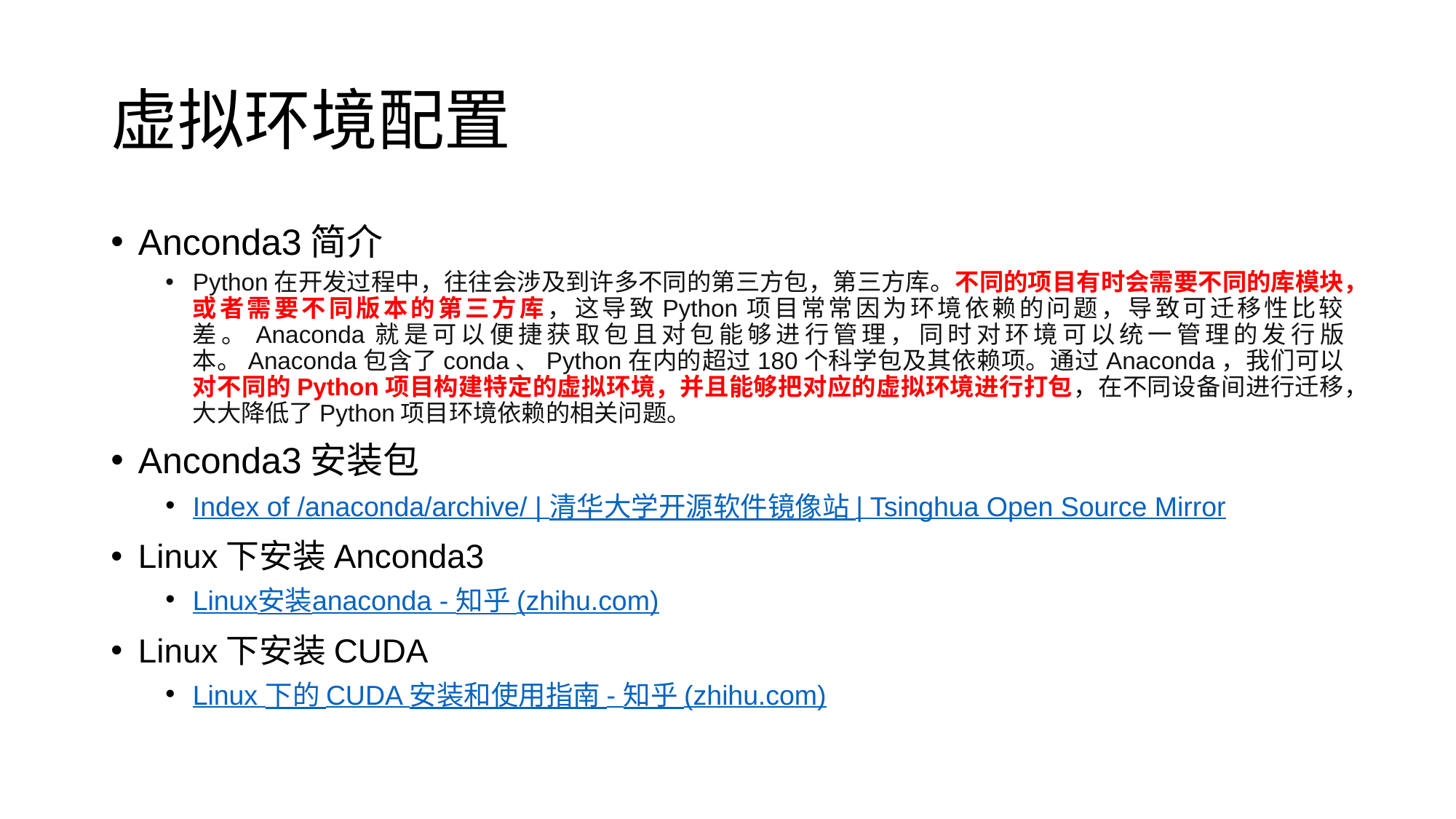

# 虚拟环境配置
Anconda3简介
Python在开发过程中，往往会涉及到许多不同的第三方包，第三方库。不同的项目有时会需要不同的库模块，或者需要不同版本的第三方库，这导致Python项目常常因为环境依赖的问题，导致可迁移性比较差。Anaconda就是可以便捷获取包且对包能够进行管理，同时对环境可以统一管理的发行版本。Anaconda包含了conda、Python在内的超过180个科学包及其依赖项。通过Anaconda，我们可以对不同的Python项目构建特定的虚拟环境，并且能够把对应的虚拟环境进行打包，在不同设备间进行迁移，大大降低了Python项目环境依赖的相关问题。
Anconda3安装包
Index of /anaconda/archive/ | 清华大学开源软件镜像站 | Tsinghua Open Source Mirror
Linux下安装Anconda3
Linux安装anaconda - 知乎 (zhihu.com)
Linux下安装CUDA
Linux 下的 CUDA 安装和使用指南 - 知乎 (zhihu.com)